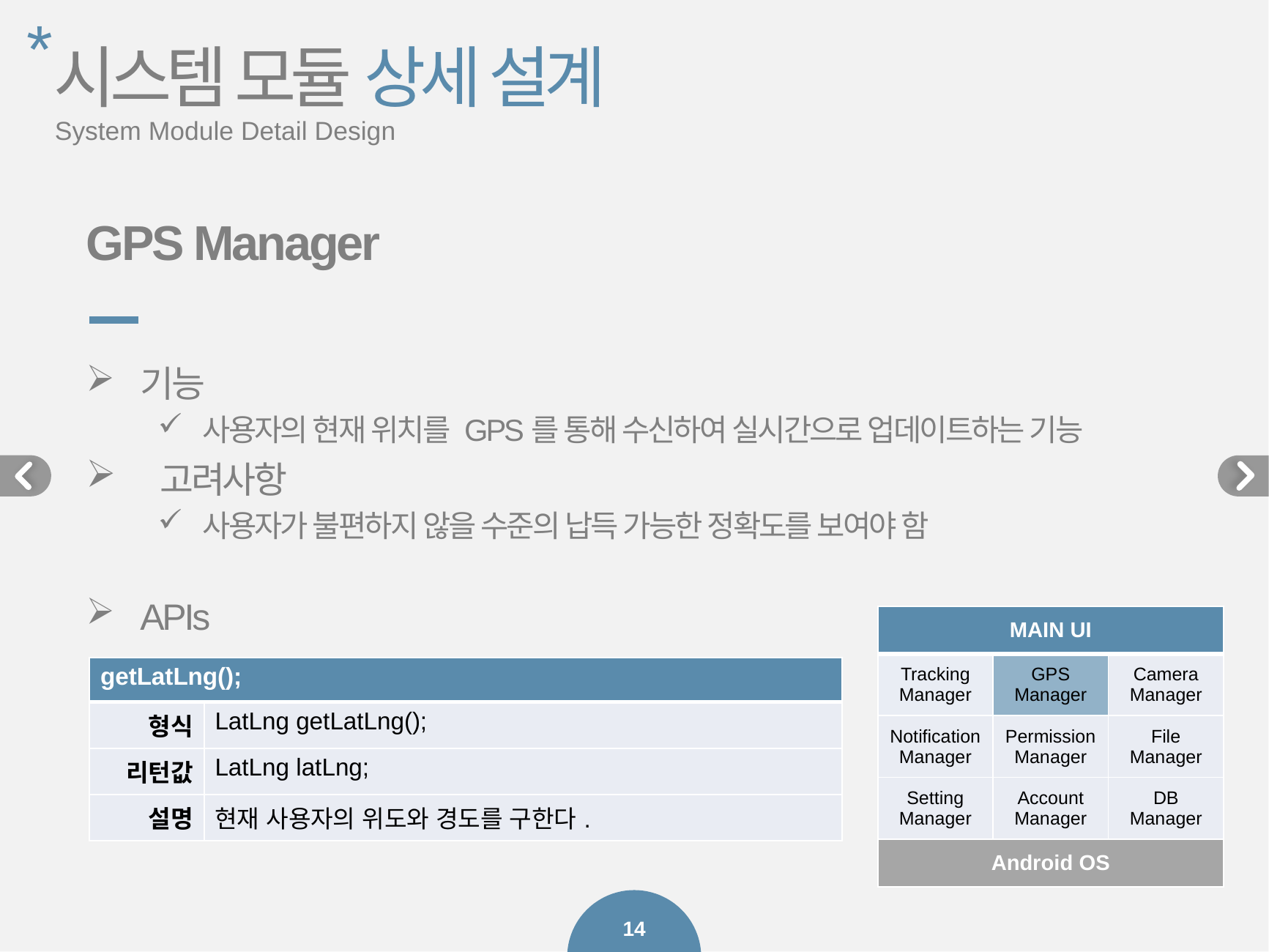

*
시스템 모듈 상세 설계
System Module Detail Design
GPS Manager
기능
사용자의 현재 위치를 GPS를 통해 수신하여 실시간으로 업데이트하는 기능
 고려사항
사용자가 불편하지 않을 수준의 납득 가능한 정확도를 보여야 함

APIs

| MAIN UI |  |  |
| --- | --- | --- |
| Tracking Manager | GPS Manager | Camera Manager |
| Notification Manager | Permission Manager | File Manager |
| Setting Manager | Account Manager | DB Manager |
| Android OS |  |  |
| getLatLng(); |  |
| --- | --- |
| 형식 | LatLng getLatLng(); |
| 리턴값 | LatLng latLng; |
| 설명 | 현재 사용자의 위도와 경도를 구한다. |